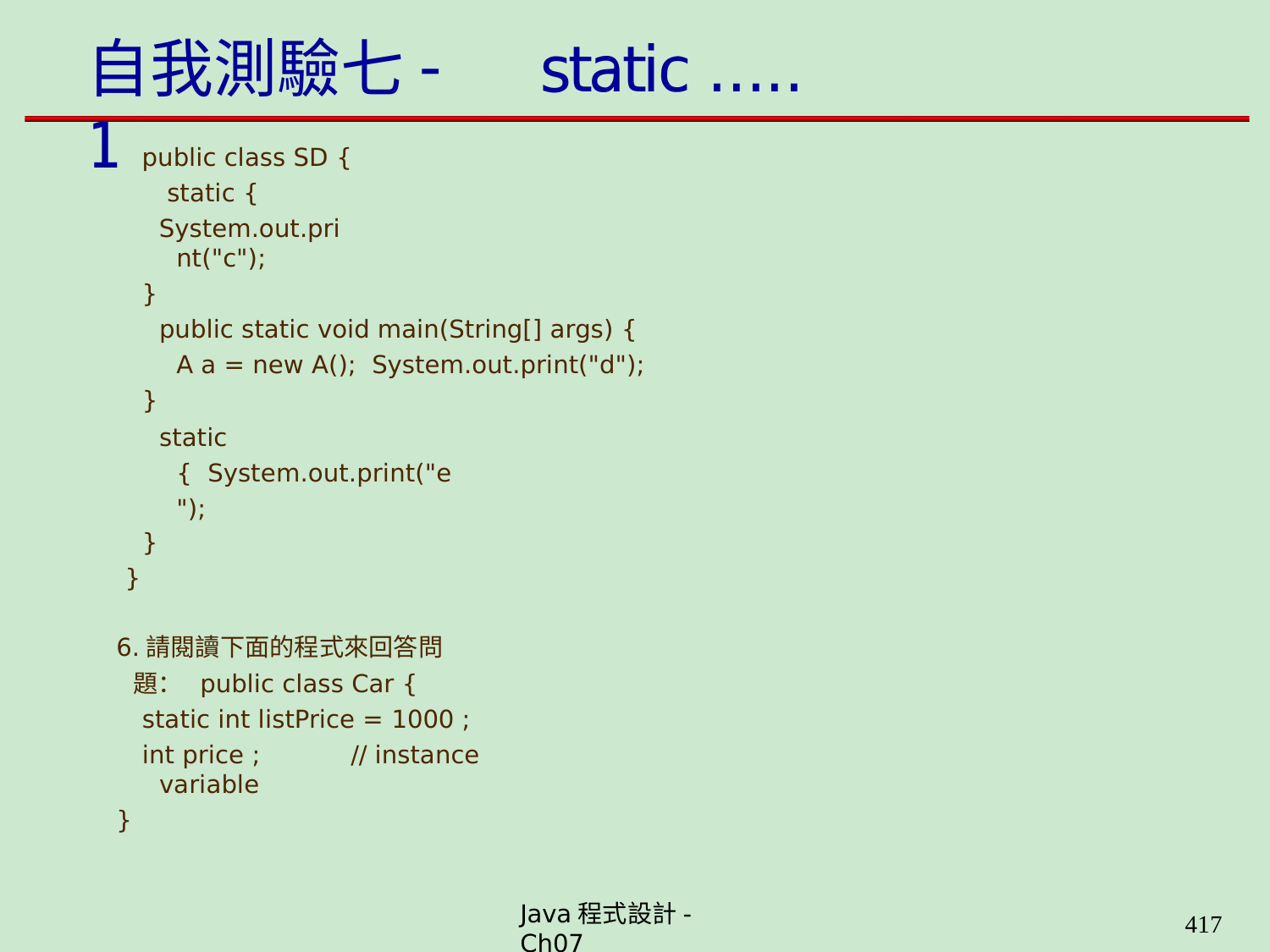

# 自我測驗七-1
static .....
public class SD {  static {
System.out.print("c");
}
public static void main(String[] args) {  A a = new A();  System.out.print("d");
}
static {  System.out.print("e");
}
}

6.請閱讀下面的程式來回答問題：  public class Car {
static int listPrice = 1000 ;
int price ;	// instance variable
}
Java程式設計-Ch07
417